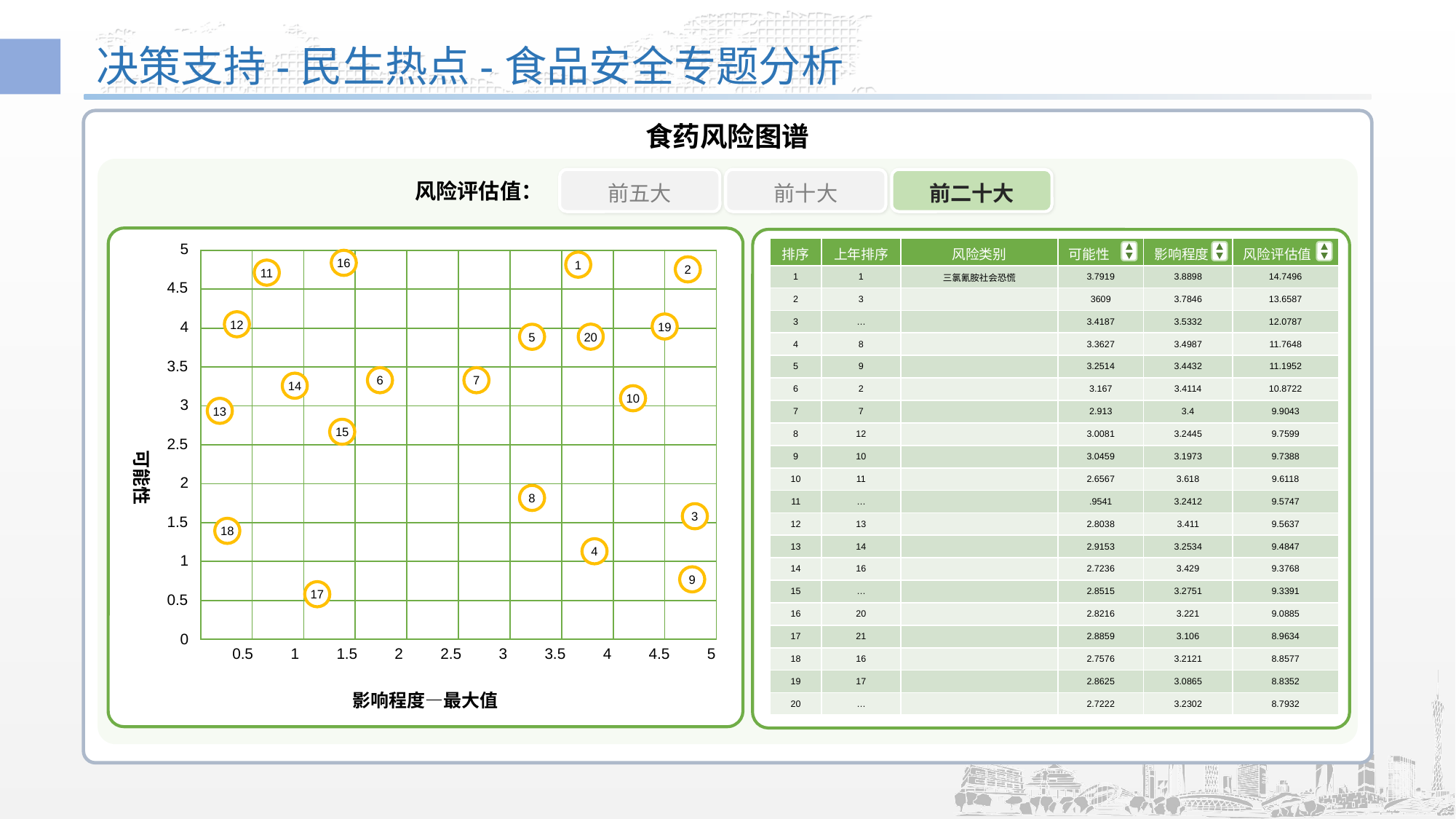

# 决策支持-民生热点-食品安全专题分析
食药风险图谱

前五大
前十大
前二十大
风险评估值：

5
4.5
4
3.5
3
2.5
2
1.5
1
0.5
0
0.5
1
1.5
2
2.5
3
3.5
4
4.5
5
| 排序 | 上年排序 | 风险类别 | 可能性 | 影响程度 | 风险评估值 |
| --- | --- | --- | --- | --- | --- |
| 1 | 1 | 三氯氰胺社会恐慌 | 3.7919 | 3.8898 | 14.7496 |
| 2 | 3 |  | 3609 | 3.7846 | 13.6587 |
| 3 | … |  | 3.4187 | 3.5332 | 12.0787 |
| 4 | 8 |  | 3.3627 | 3.4987 | 11.7648 |
| 5 | 9 |  | 3.2514 | 3.4432 | 11.1952 |
| 6 | 2 |  | 3.167 | 3.4114 | 10.8722 |
| 7 | 7 |  | 2.913 | 3.4 | 9.9043 |
| 8 | 12 |  | 3.0081 | 3.2445 | 9.7599 |
| 9 | 10 |  | 3.0459 | 3.1973 | 9.7388 |
| 10 | 11 |  | 2.6567 | 3.618 | 9.6118 |
| 11 | … |  | .9541 | 3.2412 | 9.5747 |
| 12 | 13 |  | 2.8038 | 3.411 | 9.5637 |
| 13 | 14 |  | 2.9153 | 3.2534 | 9.4847 |
| 14 | 16 |  | 2.7236 | 3.429 | 9.3768 |
| 15 | … |  | 2.8515 | 3.2751 | 9.3391 |
| 16 | 20 |  | 2.8216 | 3.221 | 9.0885 |
| 17 | 21 |  | 2.8859 | 3.106 | 8.9634 |
| 18 | 16 |  | 2.7576 | 3.2121 | 8.8577 |
| 19 | 17 |  | 2.8625 | 3.0865 | 8.8352 |
| 20 | … |  | 2.7222 | 3.2302 | 8.7932 |

|  |  |  |  |  |  |  |  |  |  |
| --- | --- | --- | --- | --- | --- | --- | --- | --- | --- |
|  |  |  |  |  |  |  |  |  |  |
|  |  |  |  |  |  |  |  |  |  |
|  |  |  |  |  |  |  |  |  |  |
|  |  |  |  |  |  |  |  |  |  |
|  |  |  |  |  |  |  |  |  |  |
|  |  |  |  |  |  |  |  |  |  |
|  |  |  |  |  |  |  |  |  |  |
|  |  |  |  |  |  |  |  |  |  |
|  |  |  |  |  |  |  |  |  |  |
16
1
2
11
12
19
20
5
6
7
14
10
13
15
可能性
8
3
18
4
9
17
影响程度—最大值